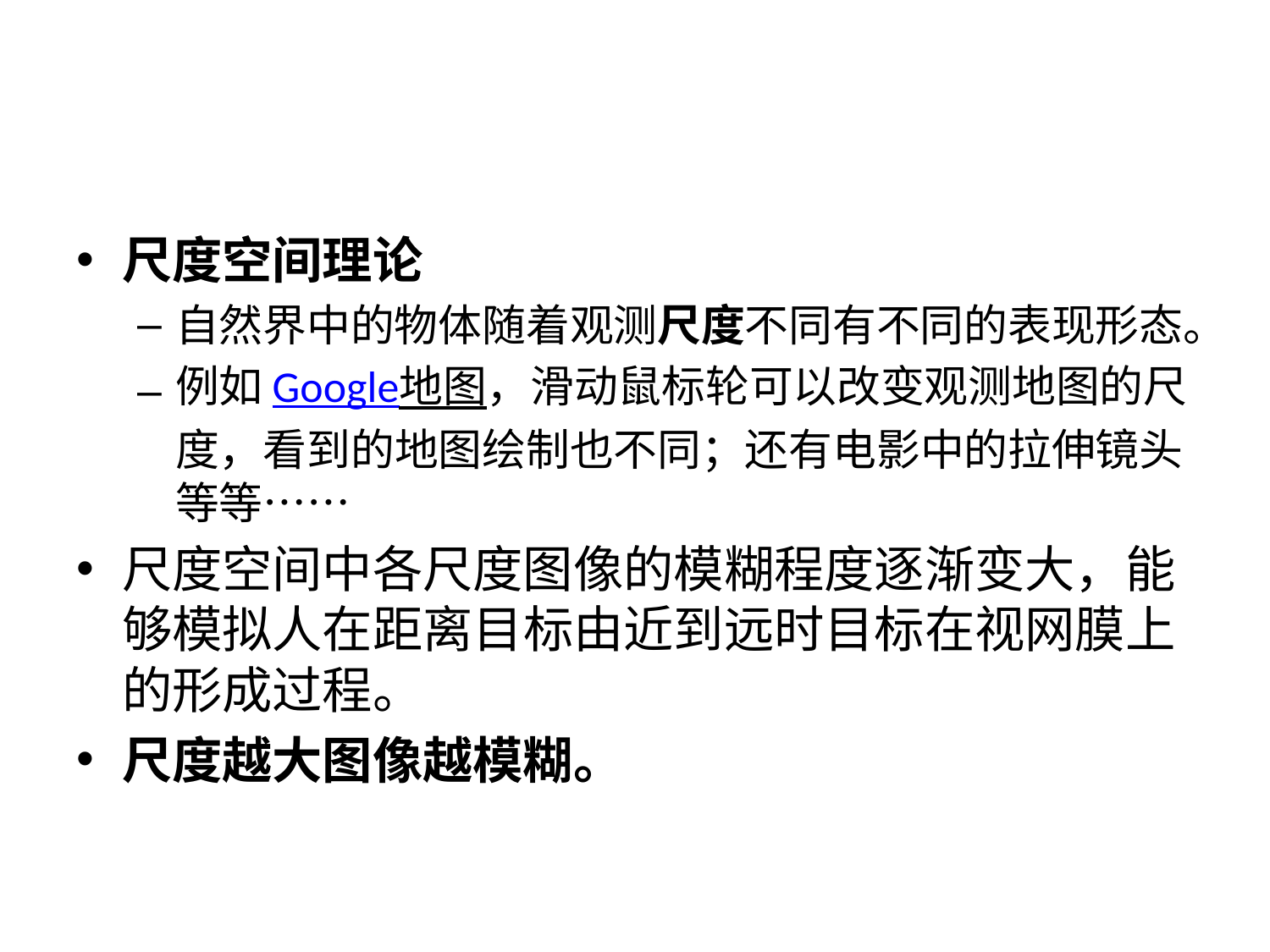

#
尺度空间理论
自然界中的物体随着观测尺度不同有不同的表现形态。
例如Google地图，滑动鼠标轮可以改变观测地图的尺度，看到的地图绘制也不同；还有电影中的拉伸镜头等等……
尺度空间中各尺度图像的模糊程度逐渐变大，能够模拟人在距离目标由近到远时目标在视网膜上的形成过程。
尺度越大图像越模糊。